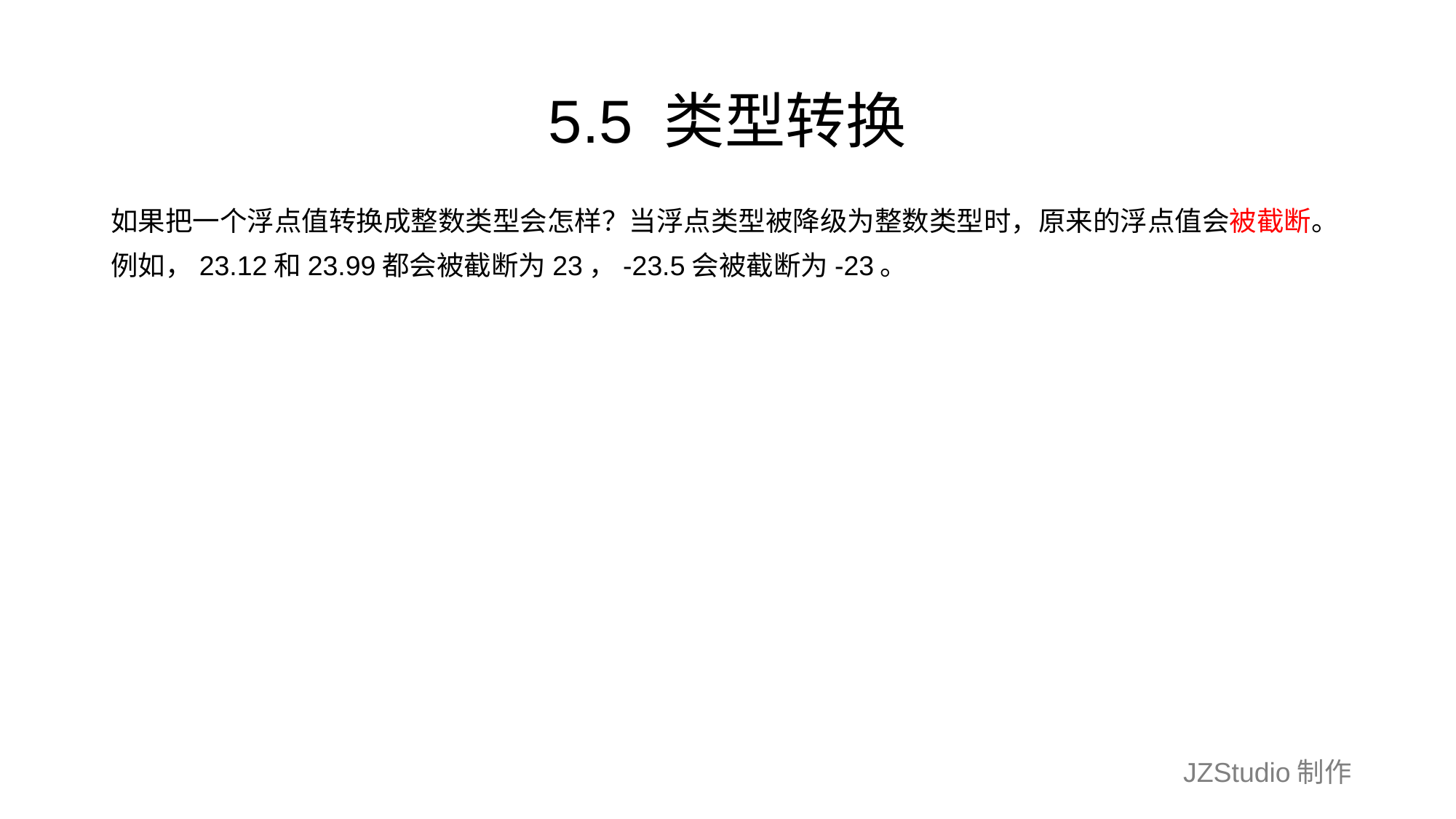

# 5.5 类型转换
如果把一个浮点值转换成整数类型会怎样？当浮点类型被降级为整数类型时，原来的浮点值会被截断。
例如，23.12和23.99都会被截断为23，-23.5会被截断为-23。